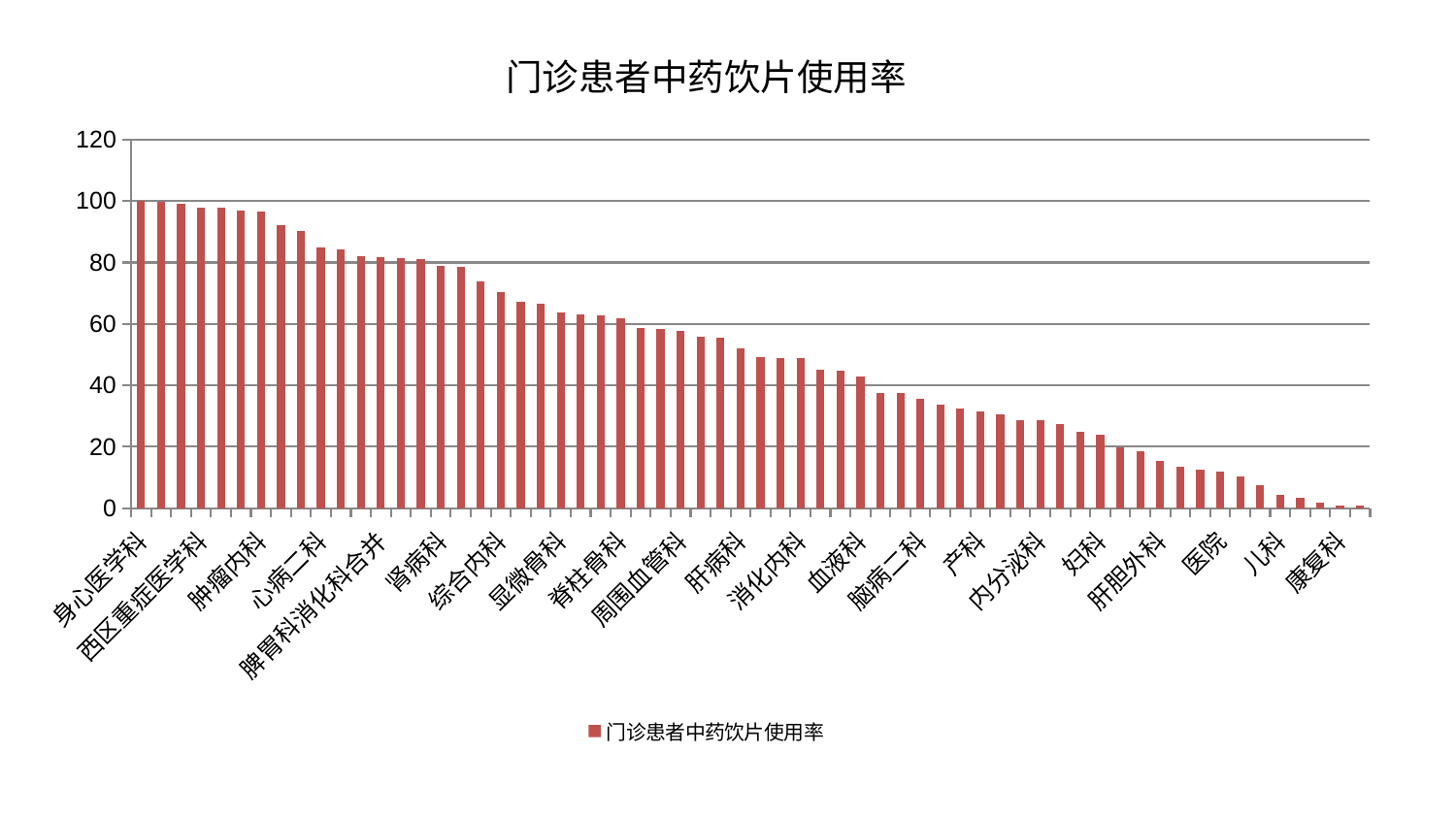

### Chart: 门诊患者中药饮片使用率

| Category | 门诊患者中药饮片使用率 |
|---|---|
| 身心医学科 | 100.00000000000001 |
| 胸外科 | 99.80250667966246 |
| 神经内科 | 99.06594715362048 |
| 西区重症医学科 | 97.73582277611902 |
| 耳鼻喉科 | 97.71191750632617 |
| 肛肠科 | 97.02211793686395 |
| 肿瘤内科 | 96.47839096587428 |
| 骨科 | 92.11071366668415 |
| 肾脏内科 | 90.17806299551309 |
| 心病二科 | 85.03123899829713 |
| 男科 | 84.4106031034782 |
| 治未病中心 | 81.94773344127891 |
| 脾胃科消化科合并 | 81.86512395987599 |
| 小儿推拿科 | 81.39063607891138 |
| 心病一科 | 81.03558766212805 |
| 肾病科 | 78.81115892198275 |
| 神经外科 | 78.67401339437043 |
| 心病三科 | 73.84998546722596 |
| 综合内科 | 70.31787528510313 |
| 创伤骨科 | 67.09456550787546 |
| 运动损伤骨科 | 66.54643515925932 |
| 显微骨科 | 63.62183383380724 |
| 妇科妇二科合并 | 62.983610201520314 |
| 东区重症医学科 | 62.85654445876417 |
| 脊柱骨科 | 61.83297310866381 |
| 脾胃病科 | 58.570744838707334 |
| 推拿科 | 58.520659104067754 |
| 周围血管科 | 57.84966675910789 |
| 皮肤科 | 55.87370268546391 |
| 心血管内科 | 55.643867236596925 |
| 肝病科 | 52.0622535651098 |
| 脑病一科 | 49.19753497882174 |
| 微创骨科 | 49.02410701865602 |
| 消化内科 | 48.81164138993771 |
| 口腔科 | 45.097803362212744 |
| 心病四科 | 44.76532599822435 |
| 血液科 | 42.74974836662796 |
| 妇二科 | 37.57554931373483 |
| 重症医学科 | 37.47336773092347 |
| 脑病二科 | 35.46112978939087 |
| 脑病三科 | 33.5943577697134 |
| 中医外治中心 | 32.34831320846964 |
| 产科 | 31.530782227668734 |
| 乳腺甲状腺外科 | 30.492656367715636 |
| 呼吸内科 | 28.52131693103581 |
| 内分泌科 | 28.518648567240156 |
| 风湿病科 | 27.38493793829949 |
| 关节骨科 | 24.73194658611604 |
| 妇科 | 24.070464976919304 |
| 普通外科 | 19.689272373398605 |
| 眼科 | 18.701345687320266 |
| 肝胆外科 | 15.462493074322477 |
| 东区肾病科 | 13.578403204142358 |
| 老年医学科 | 12.6500452730409 |
| 医院 | 11.942803645220136 |
| 美容皮肤科 | 10.474766081876837 |
| 泌尿外科 | 7.425420612368515 |
| 儿科 | 4.239985374808814 |
| 针灸科 | 3.501159132738402 |
| 中医经典科 | 1.890787037309667 |
| 康复科 | 0.9466373583908627 |
| 小儿骨科 | 0.8188381341361355 |
270